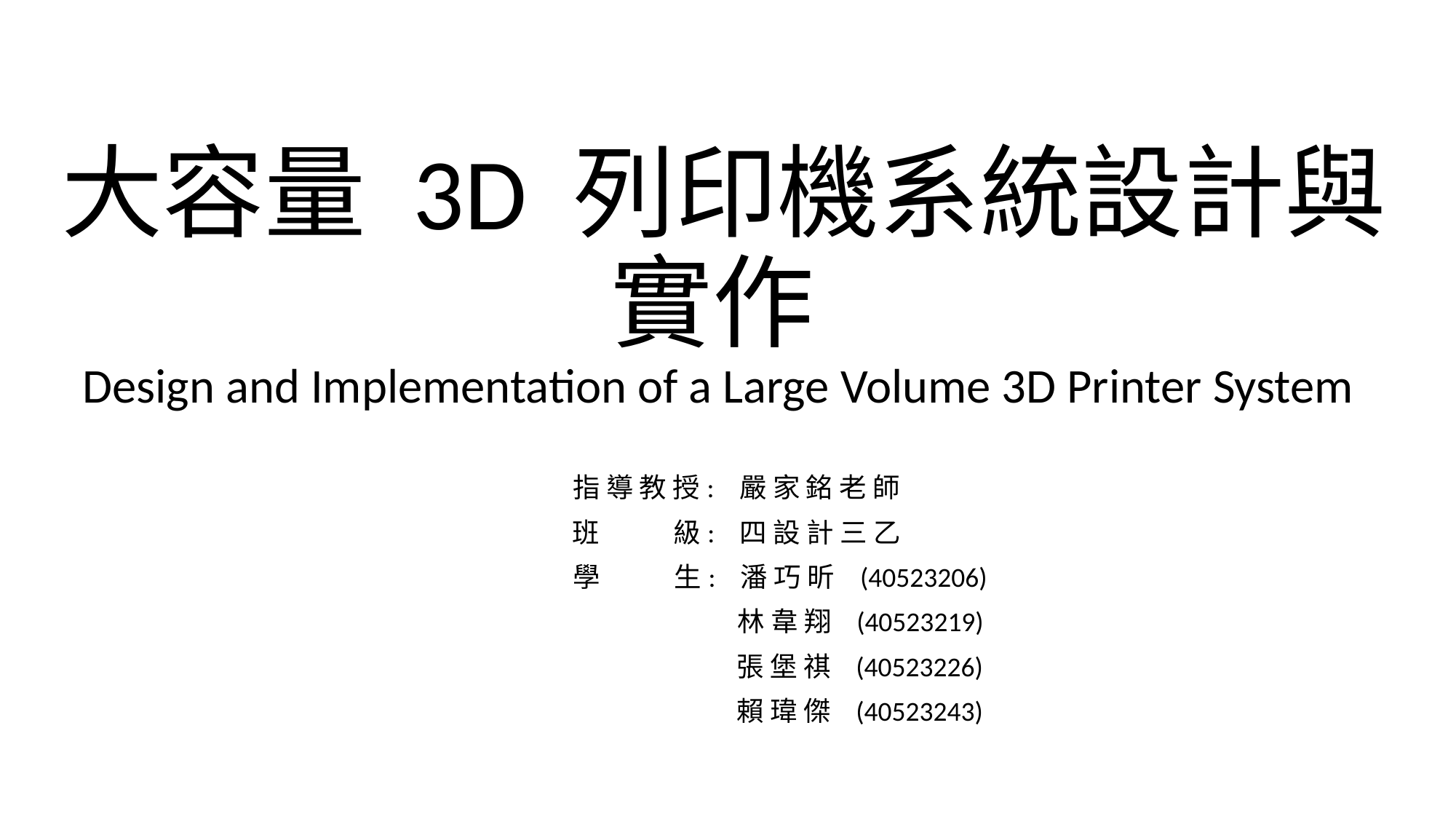

# 大容量 3D 列印機系統設計與 實作 Design and Implementation of a Large Volume 3D Printer System
指 導 教 授:   嚴 家 銘 老 師
班            級:   四 設 計 三 乙
             學            生:   潘 巧 昕   (40523206)
                                      林 韋 翔   (40523219)
                          張 堡 祺   (40523226)
                          賴 瑋 傑   (40523243)